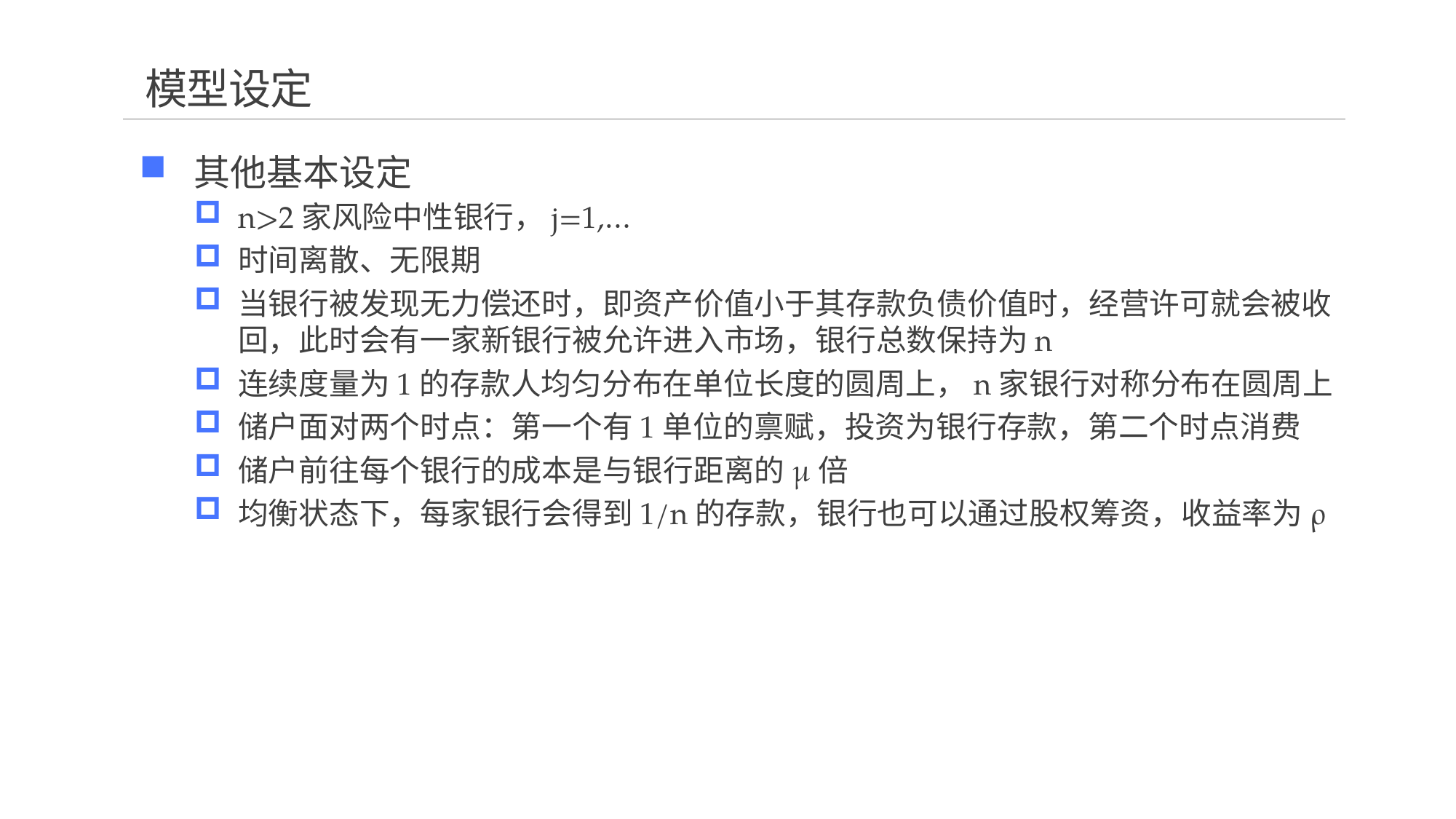

# 模型设定
其他基本设定
n>2家风险中性银行，j=1,…
时间离散、无限期
当银行被发现无力偿还时，即资产价值小于其存款负债价值时，经营许可就会被收回，此时会有一家新银行被允许进入市场，银行总数保持为n
连续度量为1的存款人均匀分布在单位长度的圆周上，n家银行对称分布在圆周上
储户面对两个时点：第一个有1单位的禀赋，投资为银行存款，第二个时点消费
储户前往每个银行的成本是与银行距离的μ倍
均衡状态下，每家银行会得到1/n的存款，银行也可以通过股权筹资，收益率为ρ